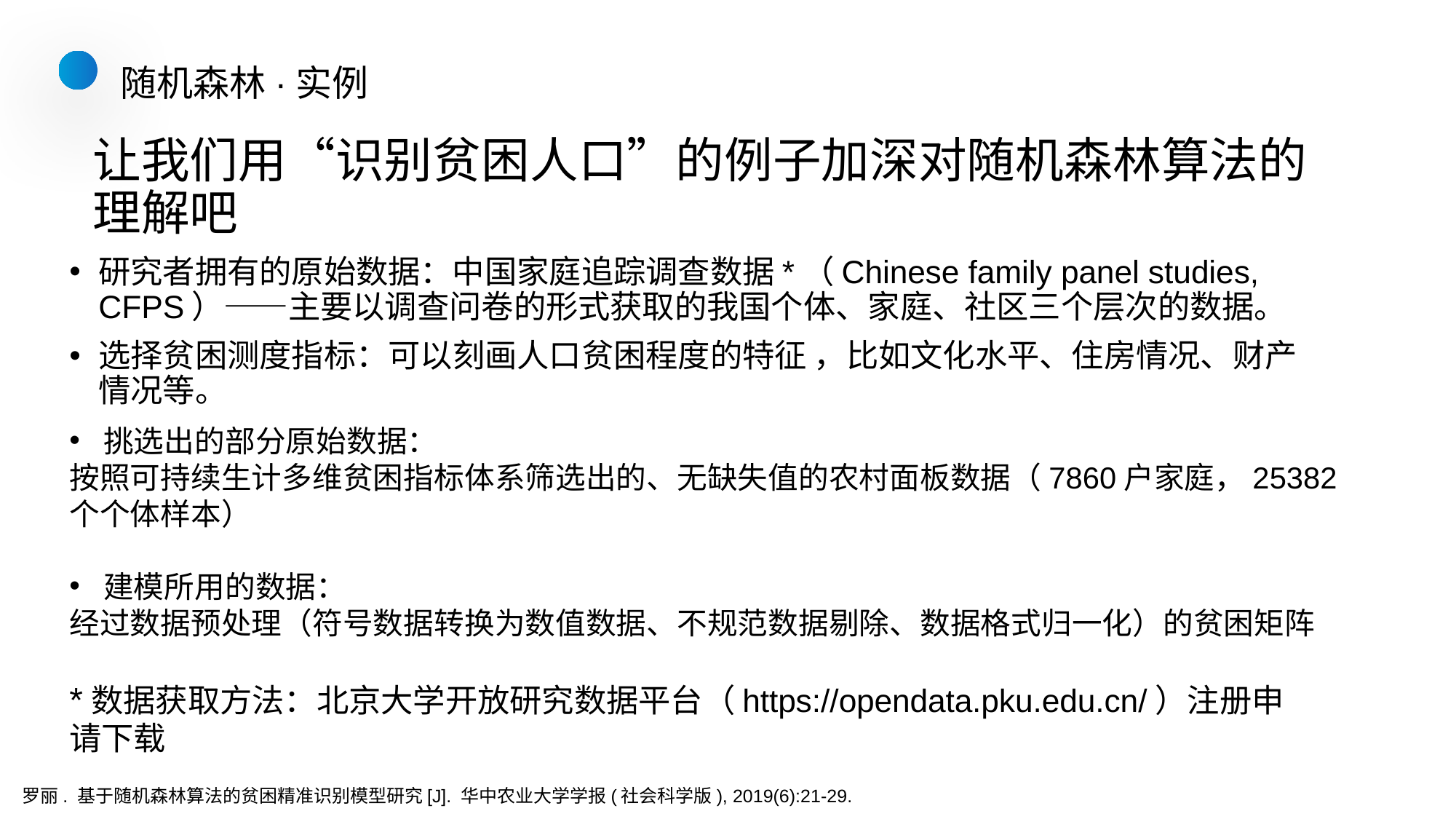

随机森林·实例

# 让我们用“识别贫困人口”的例子加深对随机森林算法的理解吧
研究者拥有的原始数据：中国家庭追踪调查数据*（Chinese family panel studies, CFPS）——主要以调查问卷的形式获取的我国个体、家庭、社区三个层次的数据。
选择贫困测度指标：可以刻画人口贫困程度的特征 ，比如文化水平、住房情况、财产情况等。

*数据获取方法：北京大学开放研究数据平台（https://opendata.pku.edu.cn/）注册申请下载
挑选出的部分原始数据：
按照可持续生计多维贫困指标体系筛选出的、无缺失值的农村面板数据（7860户家庭，25382个个体样本）

建模所用的数据：
经过数据预处理（符号数据转换为数值数据、不规范数据剔除、数据格式归一化）的贫困矩阵

罗丽. 基于随机森林算法的贫困精准识别模型研究[J]. 华中农业大学学报(社会科学版), 2019(6):21-29.